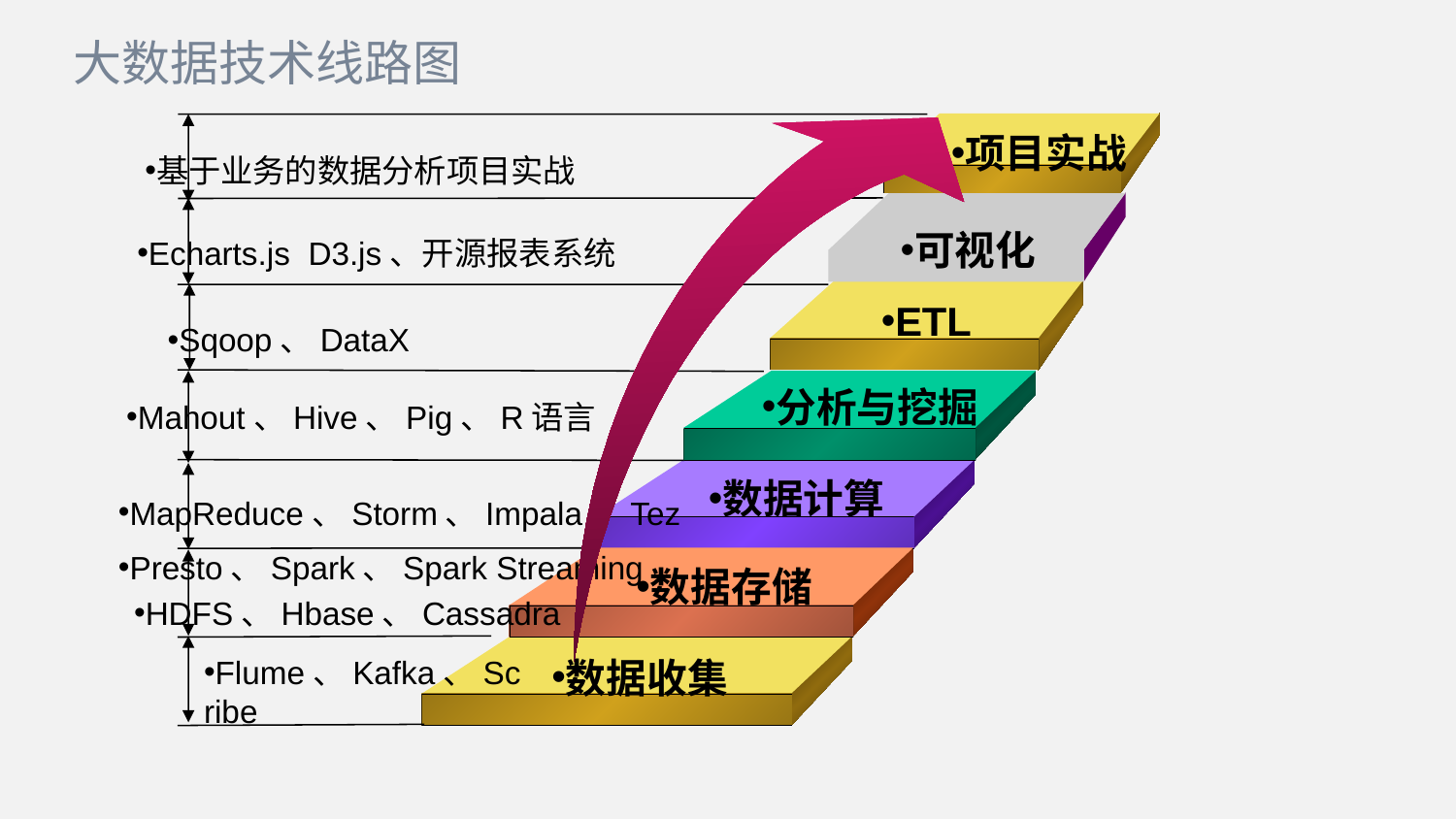

大数据技术线路图

项目实战

基于业务的数据分析项目实战

可视化

Echarts.js  D3.js、开源报表系统

ETL

Sqoop、DataX

分析与挖掘
Mahout、Hive、Pig、R语言

数据计算
MapReduce、Storm、Impala、Tez
Presto、Spark、Spark Streaming

数据存储
HDFS、Hbase、Cassadra

Flume、Kafka、Scribe
数据收集